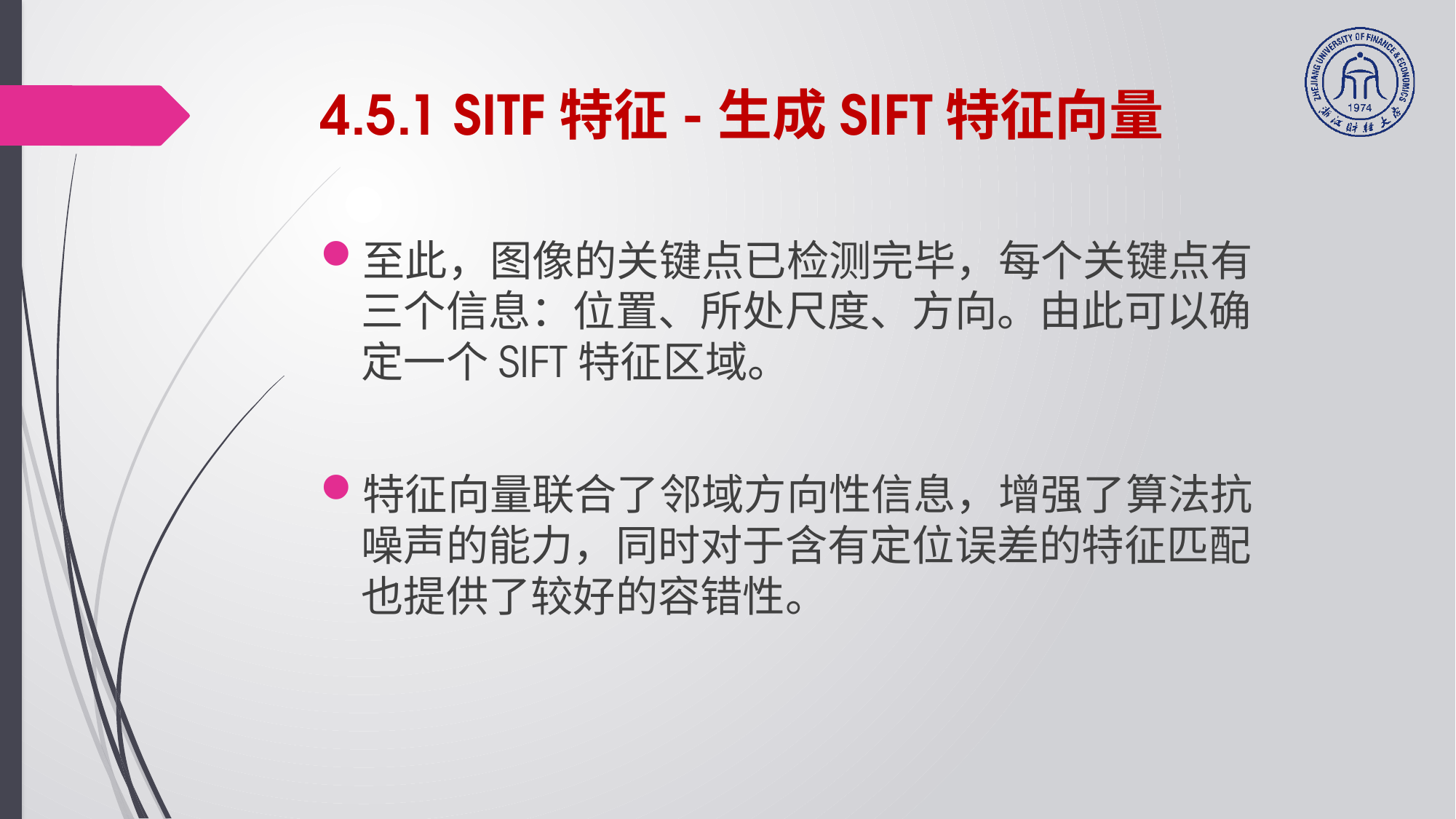

# 4.5.1 SITF特征-生成SIFT特征向量
至此，图像的关键点已检测完毕，每个关键点有三个信息：位置、所处尺度、方向。由此可以确定一个SIFT特征区域。

特征向量联合了邻域方向性信息，增强了算法抗噪声的能力，同时对于含有定位误差的特征匹配也提供了较好的容错性。